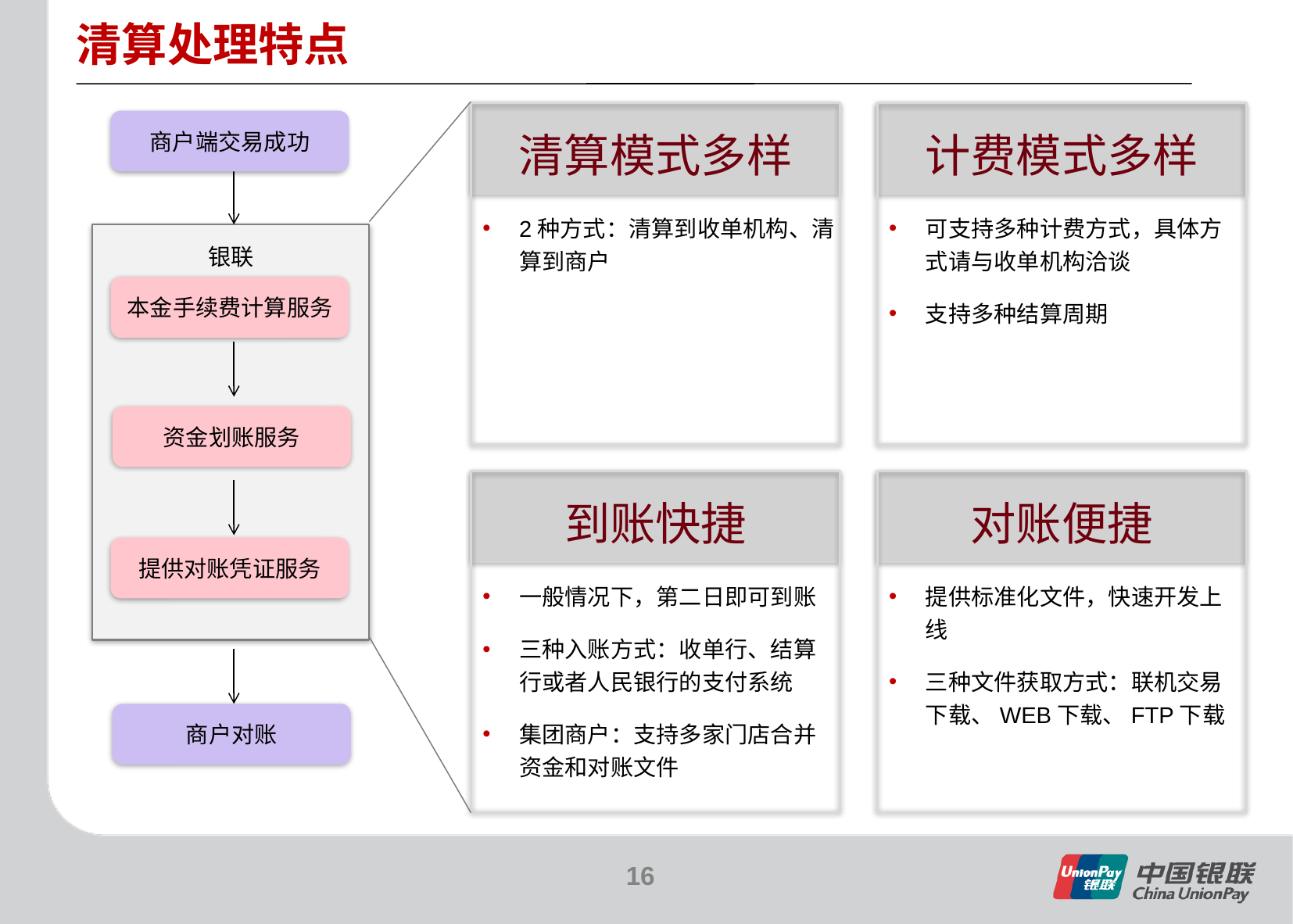

清算处理特点

商户端交易成功
清算模式多样
计费模式多样
2种方式：清算到收单机构、清算到商户
可支持多种计费方式，具体方式请与收单机构洽谈
支持多种结算周期
银联

本金手续费计算服务
资金划账服务

到账快捷
对账便捷
提供对账凭证服务
一般情况下，第二日即可到账
三种入账方式：收单行、结算行或者人民银行的支付系统
集团商户：支持多家门店合并资金和对账文件
提供标准化文件，快速开发上线
三种文件获取方式：联机交易下载、WEB下载、FTP下载
商户对账